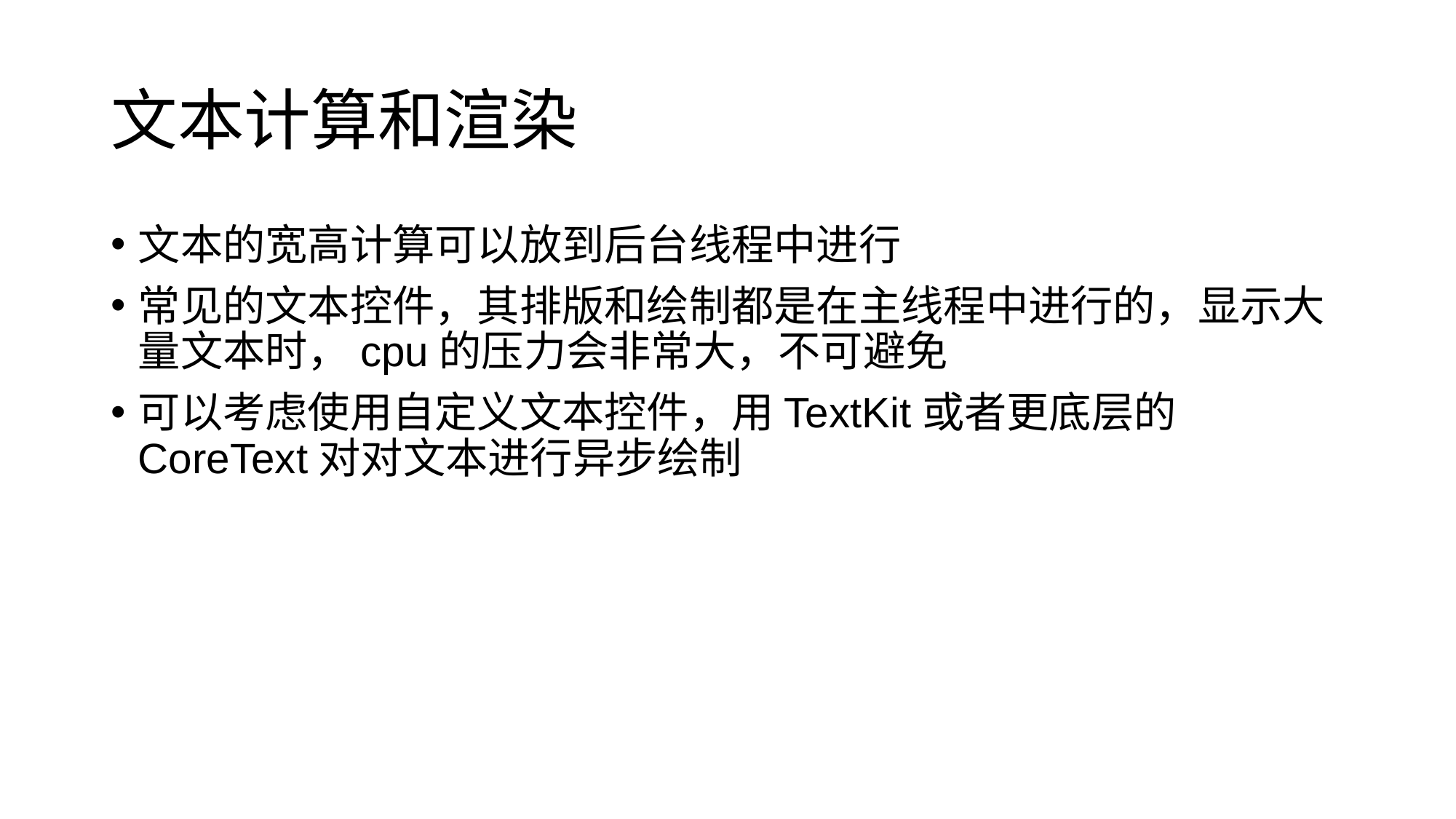

# 文本计算和渲染
文本的宽高计算可以放到后台线程中进行
常见的文本控件，其排版和绘制都是在主线程中进行的，显示大量文本时，cpu的压力会非常大，不可避免
可以考虑使用自定义文本控件，用TextKit或者更底层的CoreText对对文本进行异步绘制